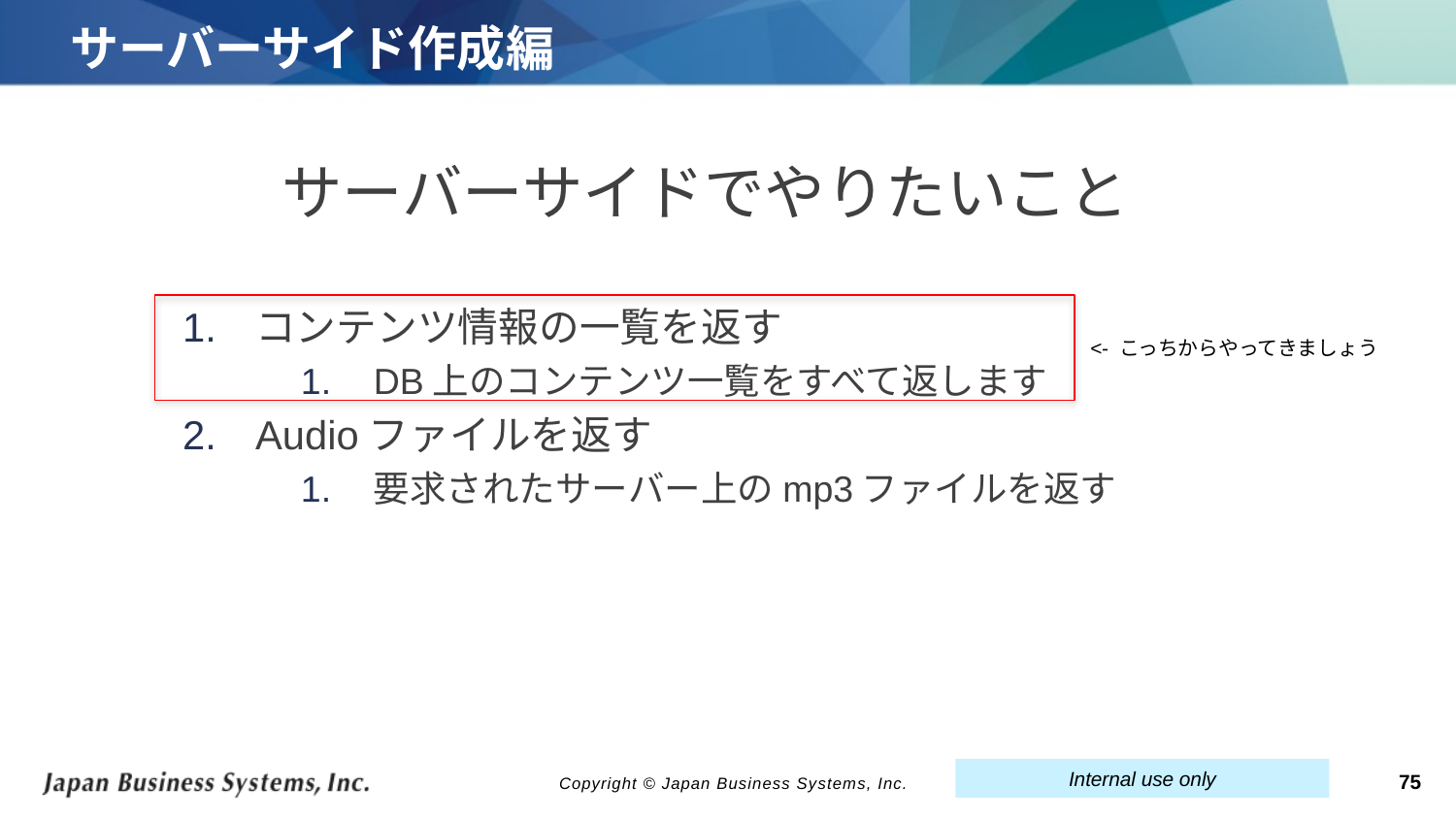

# サーバーサイド作成編
サーバーサイドでやりたいこと

コンテンツ情報の一覧を返す
DB上のコンテンツ一覧をすべて返します
Audioファイルを返す
要求されたサーバー上のmp3ファイルを返す
<- こっちからやってきましょう